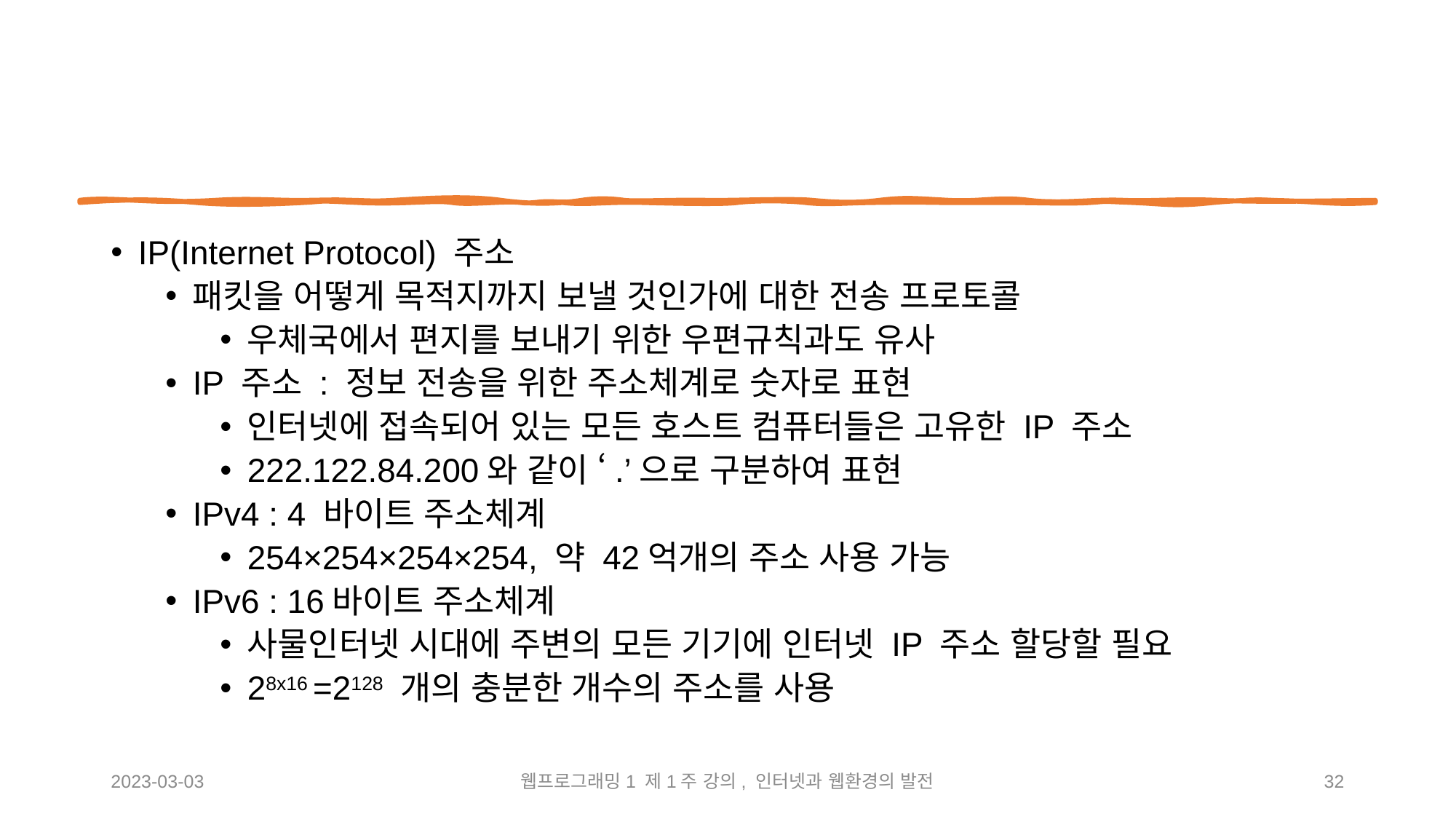

IP(Internet Protocol) 주소
패킷을 어떻게 목적지까지 보낼 것인가에 대한 전송 프로토콜
우체국에서 편지를 보내기 위한 우편규칙과도 유사
IP 주소 : 정보 전송을 위한 주소체계로 숫자로 표현
인터넷에 접속되어 있는 모든 호스트 컴퓨터들은 고유한 IP 주소
222.122.84.200와 같이 ‘.’으로 구분하여 표현
IPv4 : 4 바이트 주소체계
254×254×254×254, 약 42억개의 주소 사용 가능
IPv6 : 16바이트 주소체계
사물인터넷 시대에 주변의 모든 기기에 인터넷 IP 주소 할당할 필요
28x16 =2128 개의 충분한 개수의 주소를 사용

2023-03-03
웹프로그래밍1 제1주 강의, 인터넷과 웹환경의 발전
32